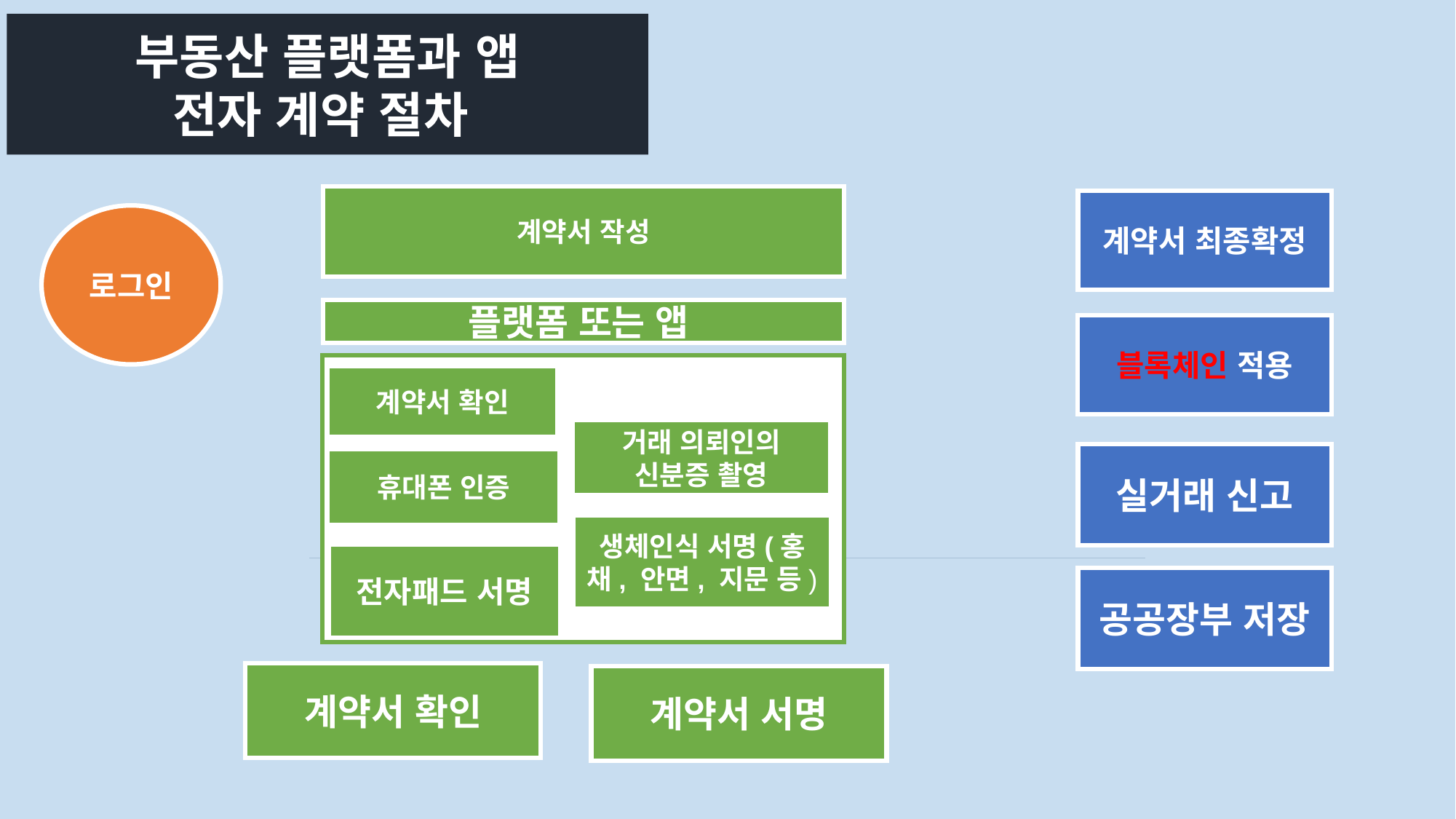

부동산 플랫폼과 앱
전자 계약 절차
계약서 작성
계약서 최종확정
로그인
플랫폼 또는 앱
블록체인 적용

계약서 확인
계약서 확인
거래 의뢰인의 신분증 촬영
휴대폰 인증
거래 의뢰인의 신분증 촬영
실거래 신고
휴대폰 인증
생체인식 서명(홍채, 안면, 지문 등)
전자패드 서명
생체인식 서명(홍채, 안면, 지문 등)
전자패드 서명
공공장부 저장
계약서 확인
계약서 서명